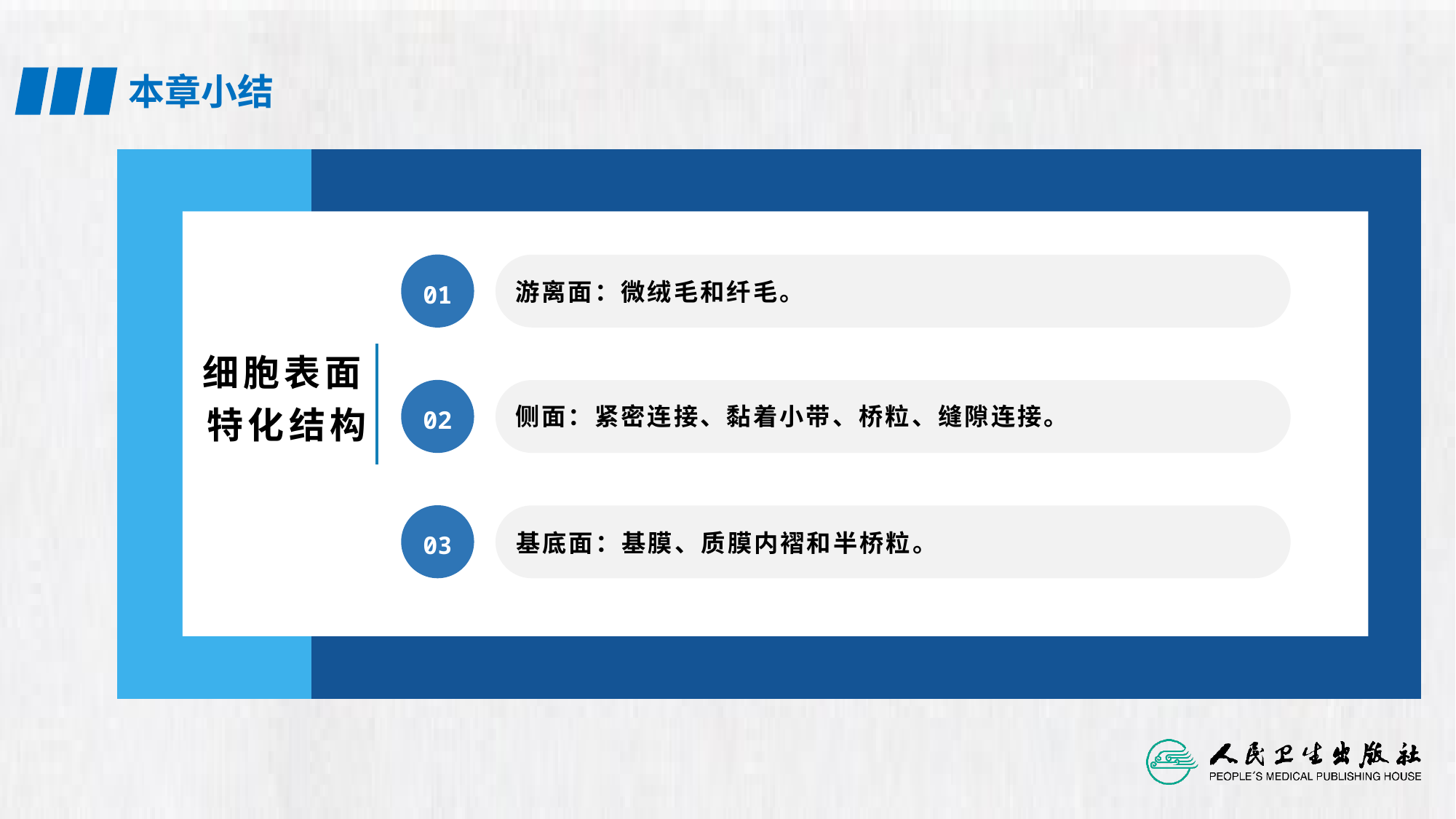

游离面：微绒毛和纤毛。
01
细胞表面特化结构

侧面：紧密连接、黏着小带、桥粒、缝隙连接。
02
基底面：基膜、质膜内褶和半桥粒。

03